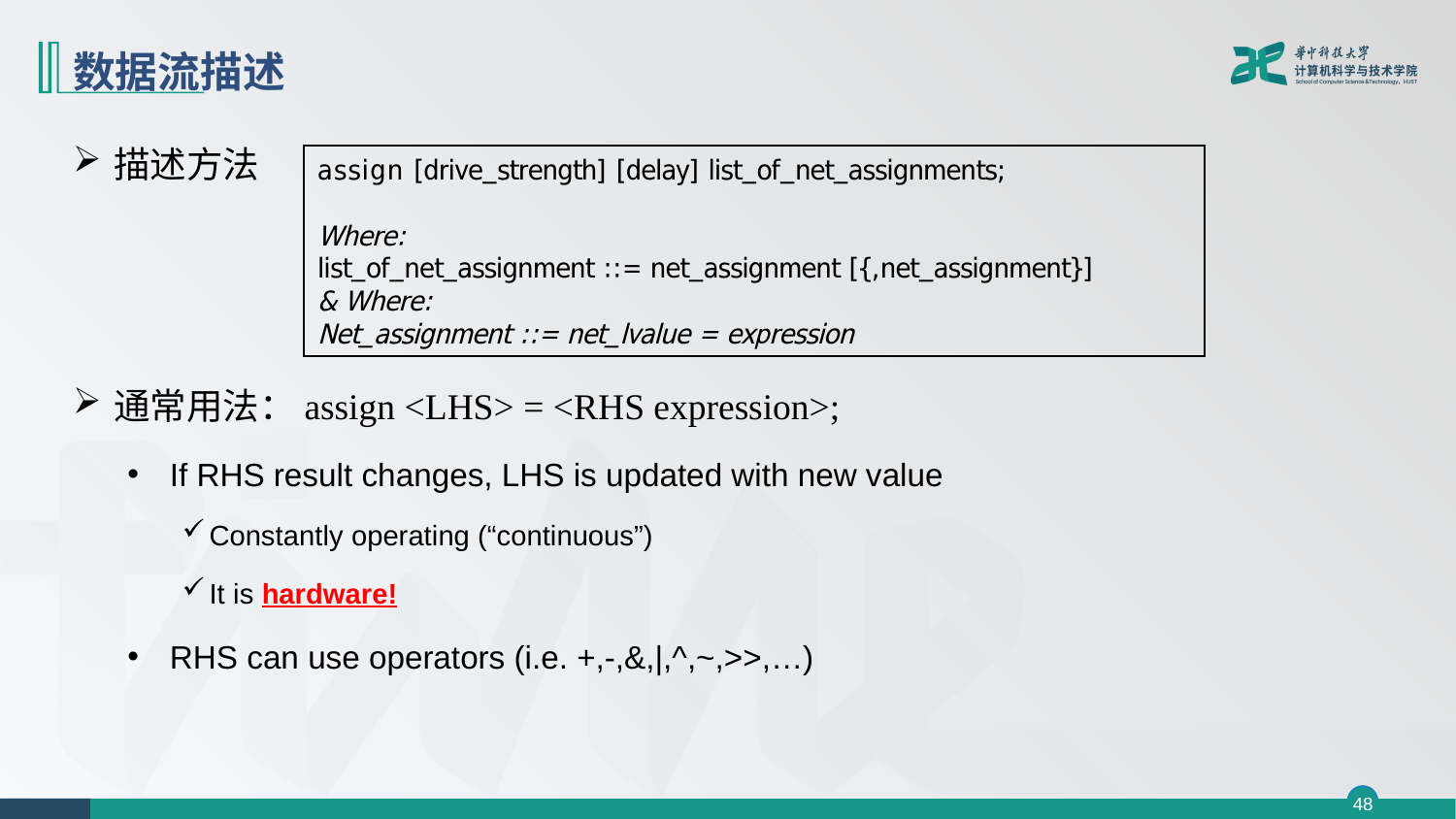

# 数据流描述
描述方法

通常用法：assign <LHS> = <RHS expression>;
If RHS result changes, LHS is updated with new value
Constantly operating (“continuous”)
It is hardware!
RHS can use operators (i.e. +,-,&,|,^,~,>>,…)

assign [drive_strength] [delay] list_of_net_assignments;

Where:
list_of_net_assignment ::= net_assignment [{,net_assignment}]
& Where:
Net_assignment ::= net_lvalue = expression